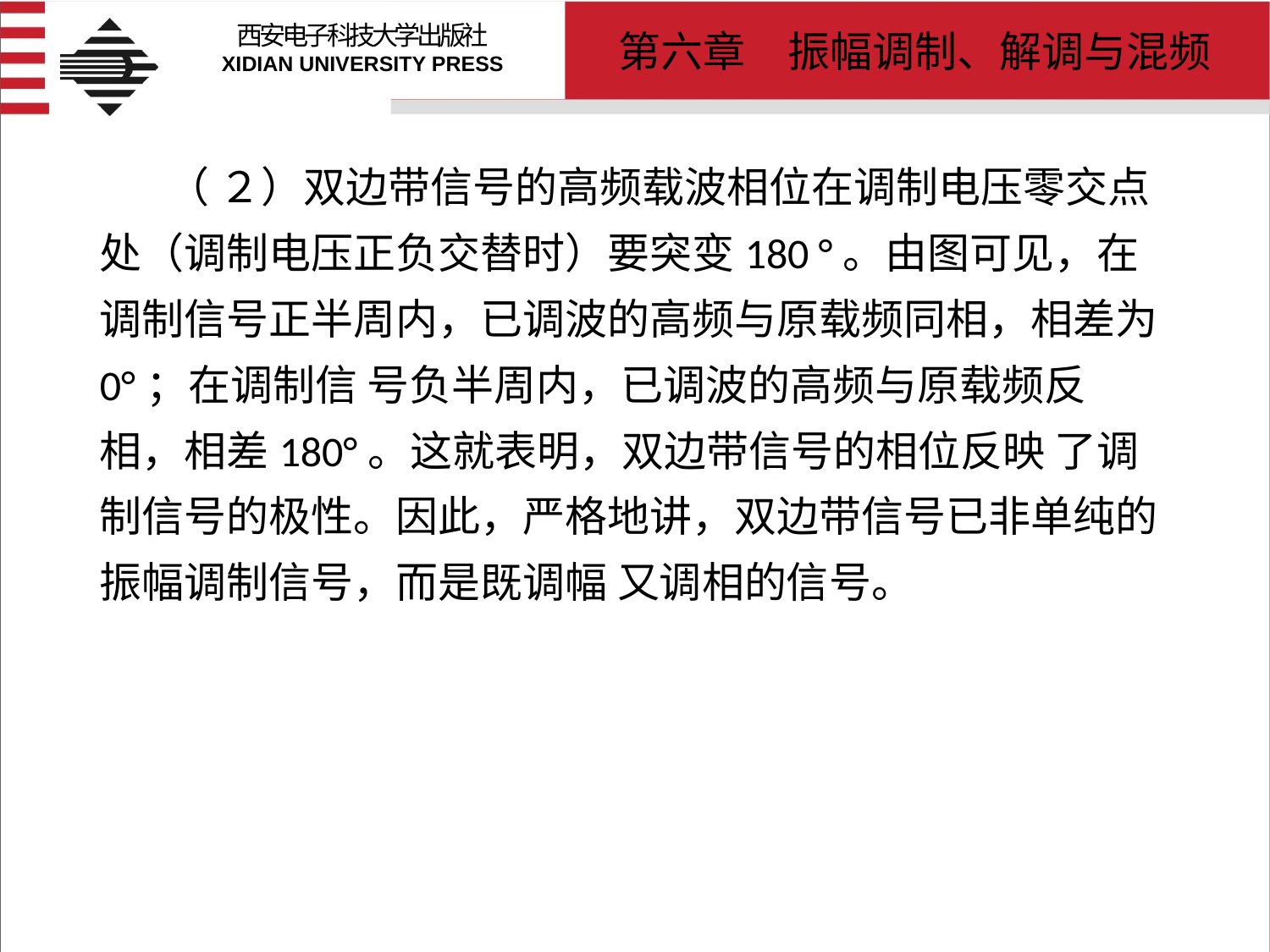

# （ ２）双边带信号的高频载波相位在调制电压零交点处（调制电压正负交替时）要突变180 °。由图可见，在调制信号正半周内，已调波的高频与原载频同相，相差为0°；在调制信 号负半周内，已调波的高频与原载频反相，相差180°。这就表明，双边带信号的相位反映 了调制信号的极性。因此，严格地讲，双边带信号已非单纯的振幅调制信号，而是既调幅 又调相的信号。